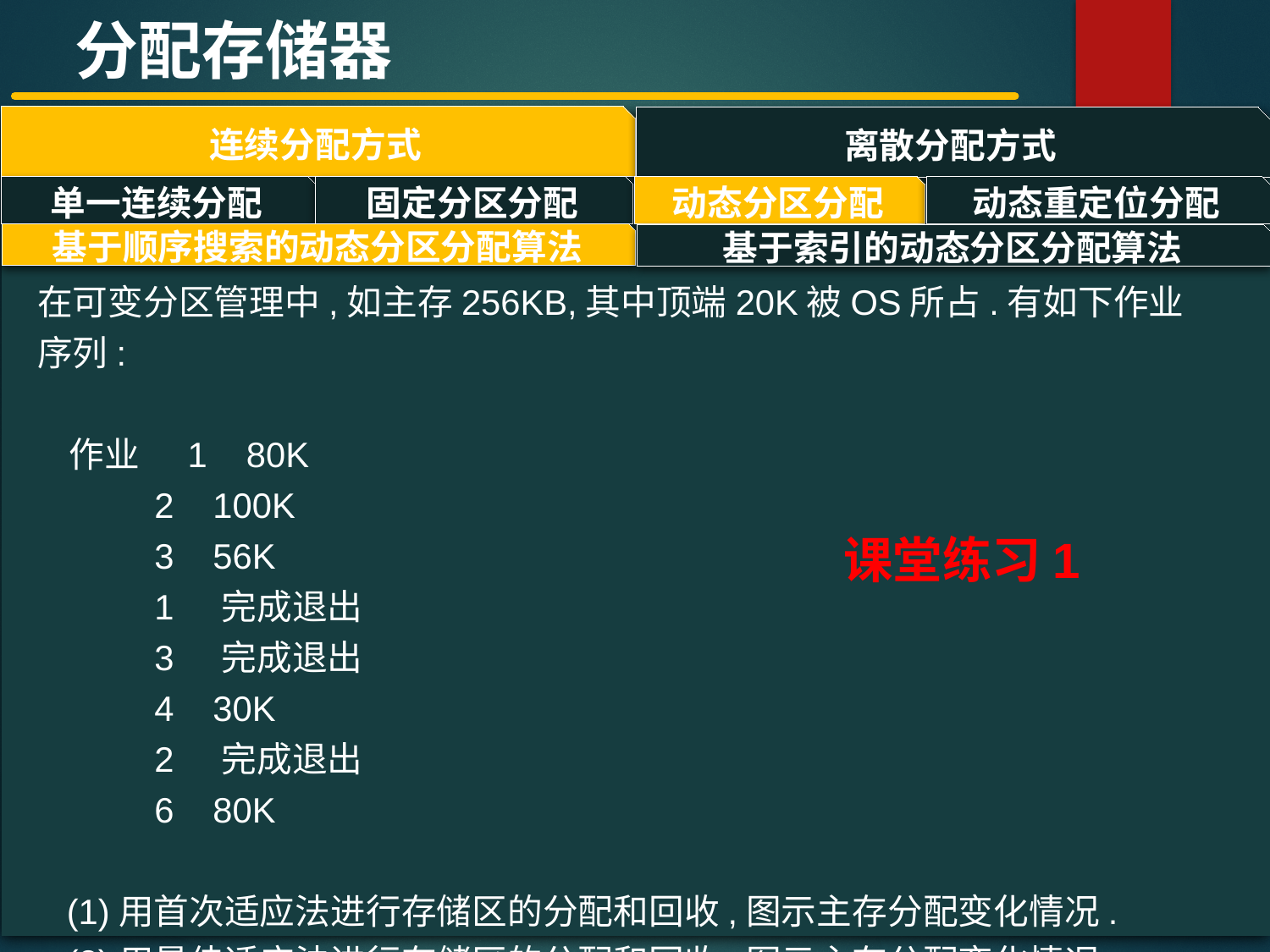

分配存储器
连续分配方式
离散分配方式
#
单一连续分配
固定分区分配
动态分区分配
动态重定位分配
基于顺序搜索的动态分区分配算法
基于索引的动态分区分配算法
在可变分区管理中,如主存256KB,其中顶端20K被OS所占.有如下作业序列:

   作业     1    80K
            2    100K
            3    56K
            1    完成退出
            3    完成退出
            4    30K
            2    完成退出
            6    80K

   (1)用首次适应法进行存储区的分配和回收,图示主存分配变化情况.
   (2)用最佳适应法进行存储区的分配和回收,图示主存分配变化情况.
课堂练习1